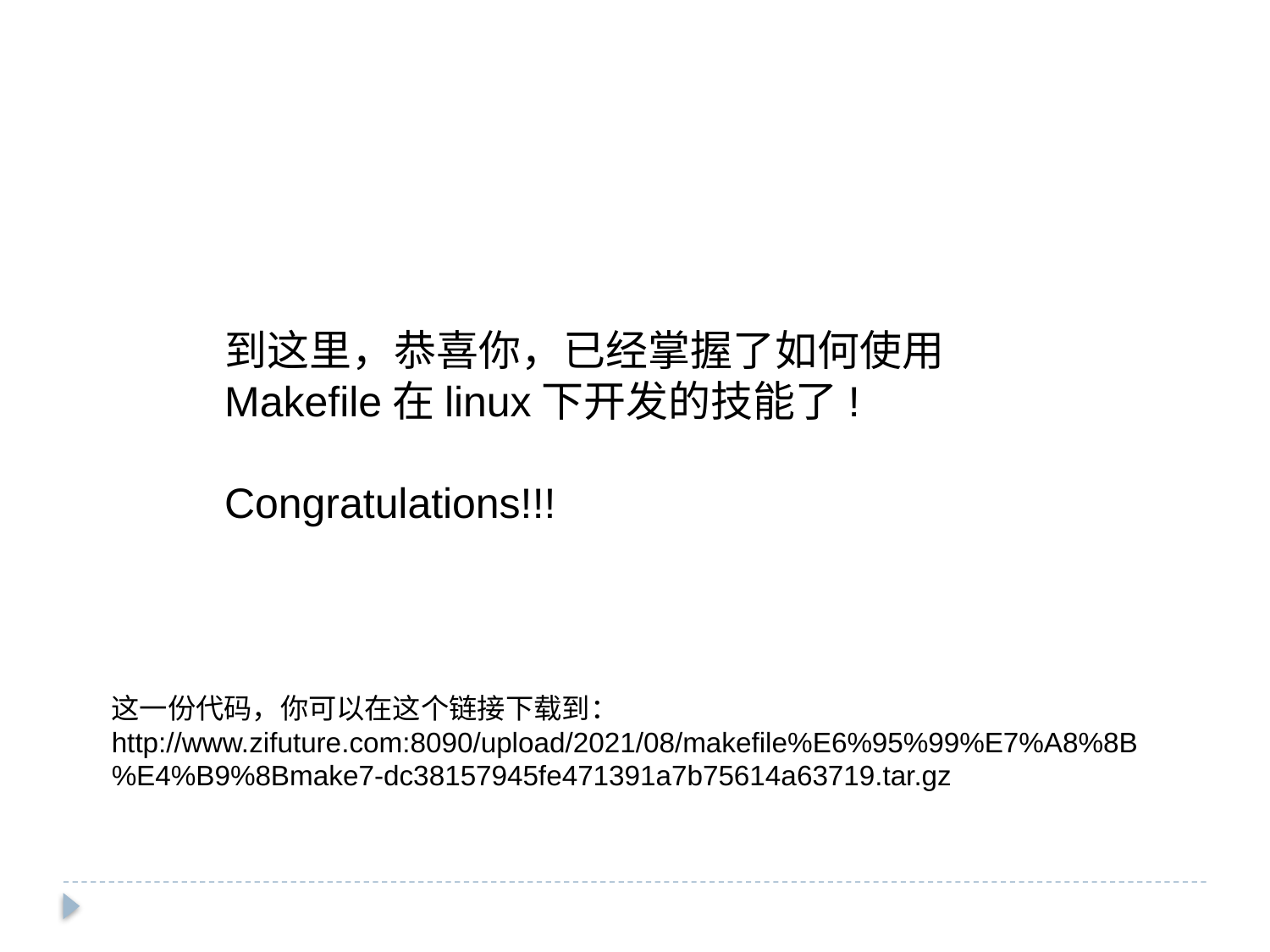

到这里，恭喜你，已经掌握了如何使用
Makefile在linux下开发的技能了!

Congratulations!!!
这一份代码，你可以在这个链接下载到：
http://www.zifuture.com:8090/upload/2021/08/makefile%E6%95%99%E7%A8%8B%E4%B9%8Bmake7-dc38157945fe471391a7b75614a63719.tar.gz